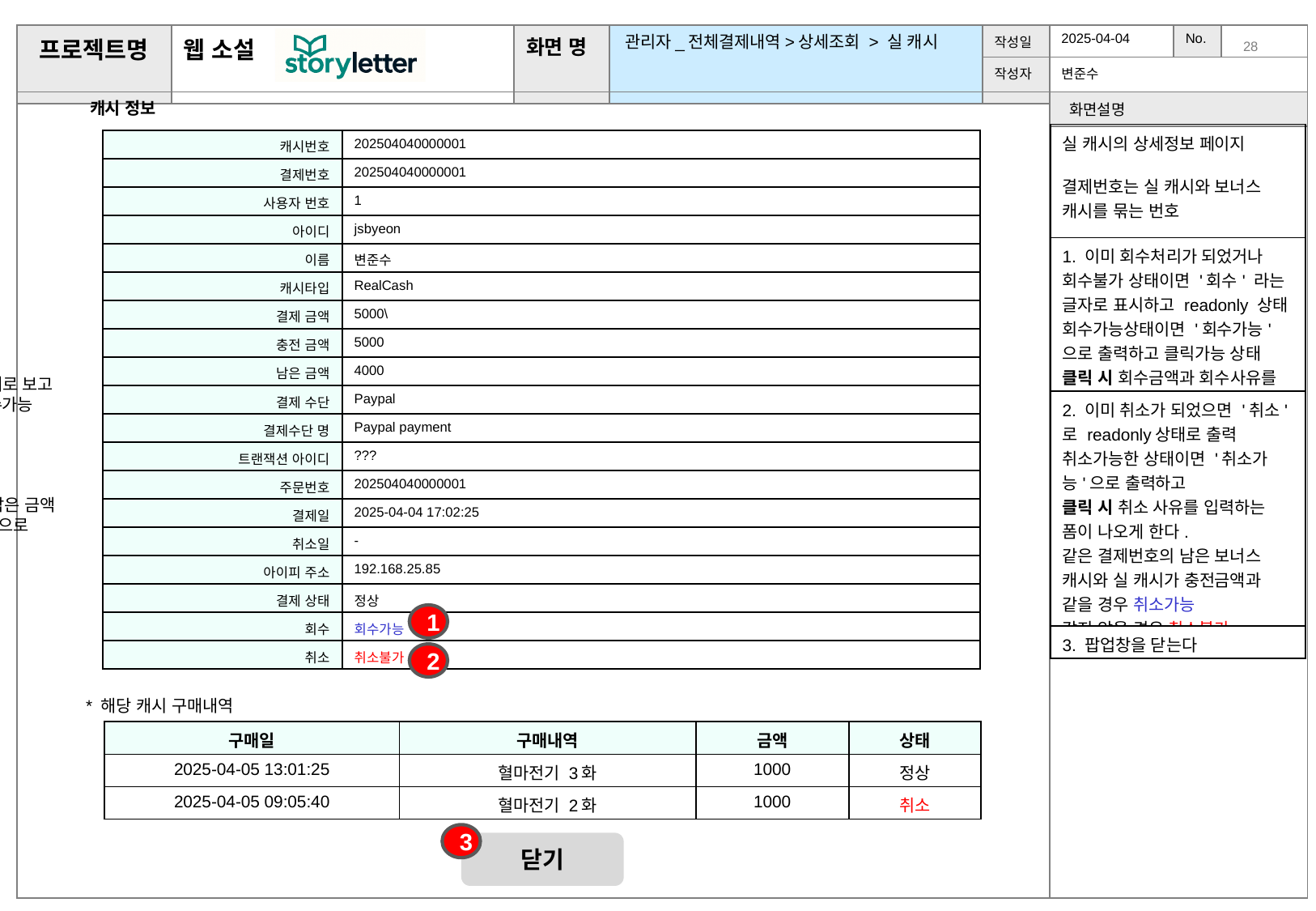

관리자_전체결제내역>상세조회 > 실 캐시
캐시 정보
| 실 캐시의 상세정보 페이지 결제번호는 실 캐시와 보너스 캐시를 묶는 번호 |
| --- |
| 1. 이미 회수처리가 되었거나 회수불가 상태이면 '회수' 라는 글자로 표시하고 readonly 상태 회수가능상태이면 '회수가능'으로 출력하고 클릭가능 상태 클릭 시 회수금액과 회수사유를 묻는 영역이 나오게 한다. |
| 2. 이미 취소가 되었으면 '취소' 로 readonly상태로 출력 취소가능한 상태이면 '취소가능'으로 출력하고 클릭 시 취소 사유를 입력하는 폼이 나오게 한다. 같은 결제번호의 남은 보너스 캐시와 실 캐시가 충전금액과 같을 경우 취소가능 같지 않을 경우 취소불가 |
| 3. 팝업창을 닫는다 |
| 캐시번호 | 202504040000001 |
| --- | --- |
| 결제번호 | 202504040000001 |
| 사용자 번호 | 1 |
| 아이디 | jsbyeon |
| 이름 | 변준수 |
| 캐시타입 | RealCash |
| 결제 금액 | 5000\ |
| 충전 금액 | 5000 |
| 남은 금액 | 4000 |
| 결제 수단 | Paypal |
| 결제수단 명 | Paypal payment |
| 트랜잭션 아이디 | ??? |
| 주문번호 | 202504040000001 |
| 결제일 | 2025-04-04 17:02:25 |
| 취소일 | - |
| 아이피 주소 | 192.168.25.85 |
| 결제 상태 | 정상 |
| 회수 | 회수가능 |
| 취소 | 취소불가 |
질문
실 캐시와 보너스 캐시를
묶는 결제번호(?)를
테이블을 따로 만들어서
관리하는지

회수는
실 캐시와 보너스 캐시를 별개로 보고
각각 최대 남은 금액만큼 회수가능

결제취소는
돈이 사용되지 않았을 때
ex) 충전된 총 코인과
실 캐시 남은 금액+보너스 남은 금액
을 비교해서 같으면 취소가능으로
두는 게 맞는지
1
2
* 해당 캐시 구매내역
| 구매일 | 구매내역 | 금액 | 상태 |
| --- | --- | --- | --- |
| 2025-04-05 13:01:25 | 혈마전기 3화 | 1000 | 정상 |
| 2025-04-05 09:05:40 | 혈마전기 2화 | 1000 | 취소 |
3
닫기